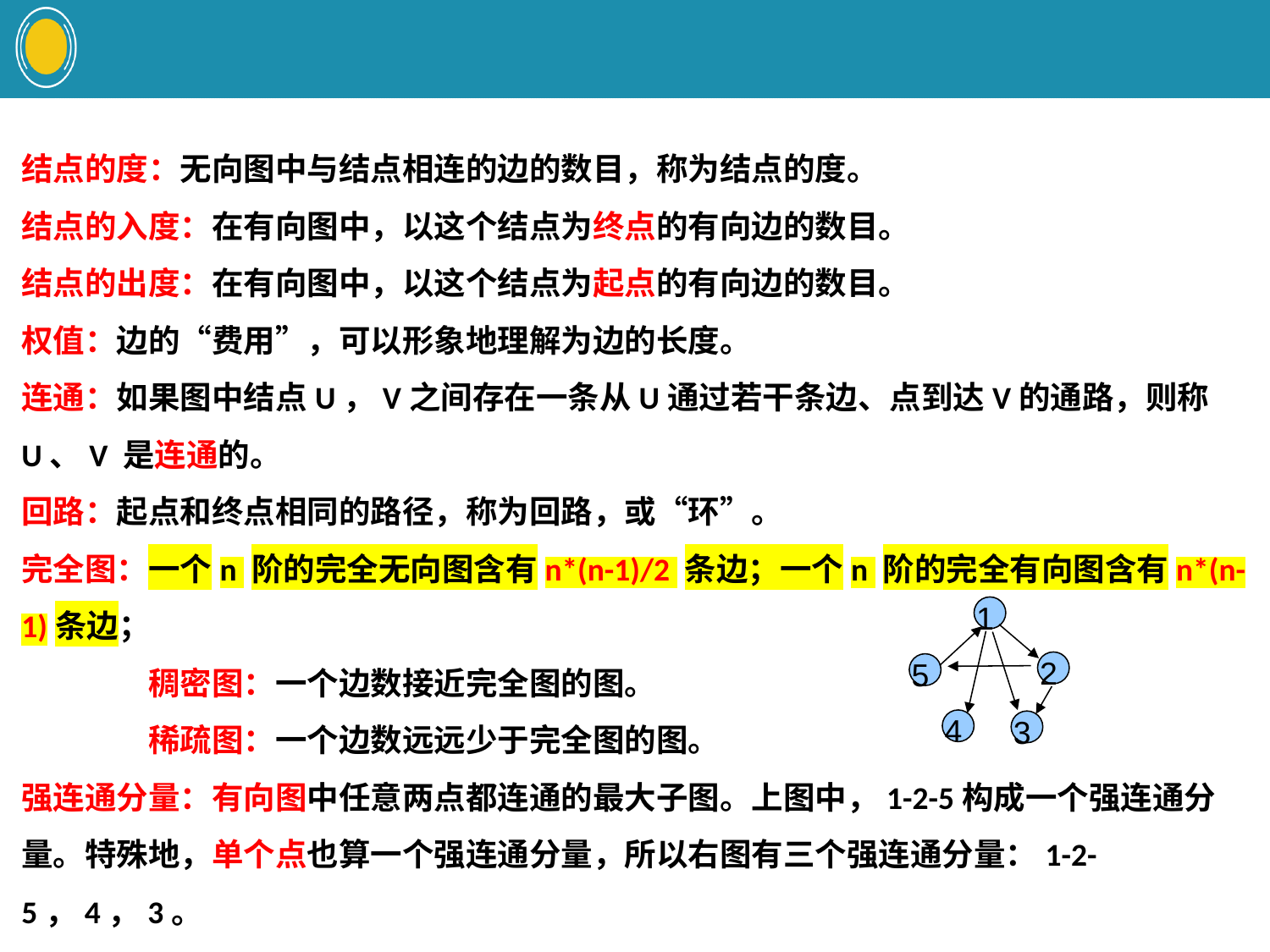

结点的度：无向图中与结点相连的边的数目，称为结点的度。
结点的入度：在有向图中，以这个结点为终点的有向边的数目。
结点的出度：在有向图中，以这个结点为起点的有向边的数目。
权值：边的“费用”，可以形象地理解为边的长度。
连通：如果图中结点U，V之间存在一条从U通过若干条边、点到达V的通路，则称U、V 是连通的。
回路：起点和终点相同的路径，称为回路，或“环”。
完全图：一个n 阶的完全无向图含有n*(n-1)/2 条边；一个n 阶的完全有向图含有n*(n-1)条边；
　　　　稠密图：一个边数接近完全图的图。
　　　　稀疏图：一个边数远远少于完全图的图。
强连通分量：有向图中任意两点都连通的最大子图。上图中，1-2-5构成一个强连通分量。特殊地，单个点也算一个强连通分量，所以右图有三个强连通分量：1-2-5，4，3。

 1

 2

 5

 4

 3